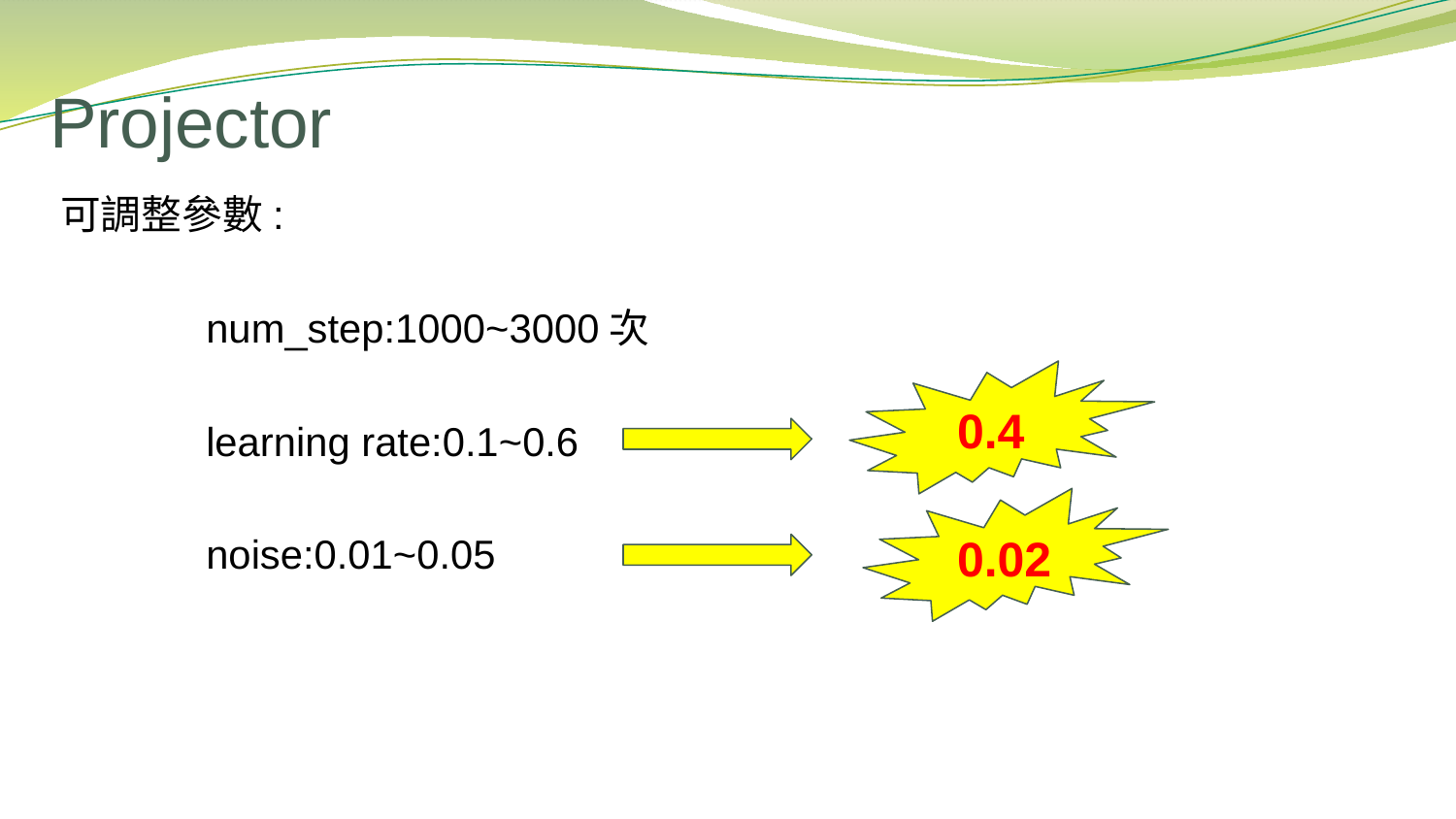

# Projector
可調整參數:

	num_step:1000~3000次

	learning rate:0.1~0.6

	noise:0.01~0.05
0.4

0.02